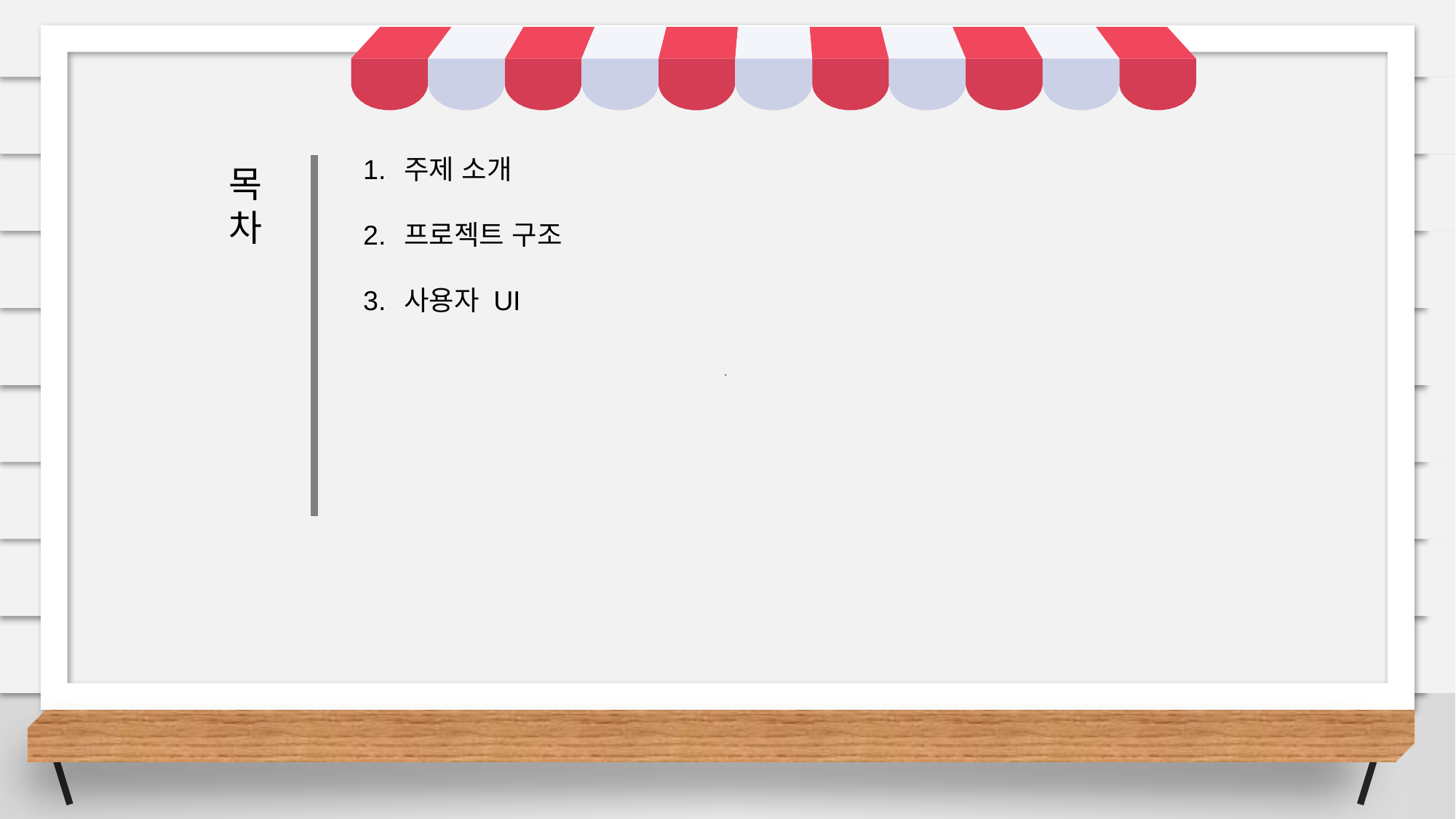

.

주제 소개

프로젝트 구조

사용자 UI

목차